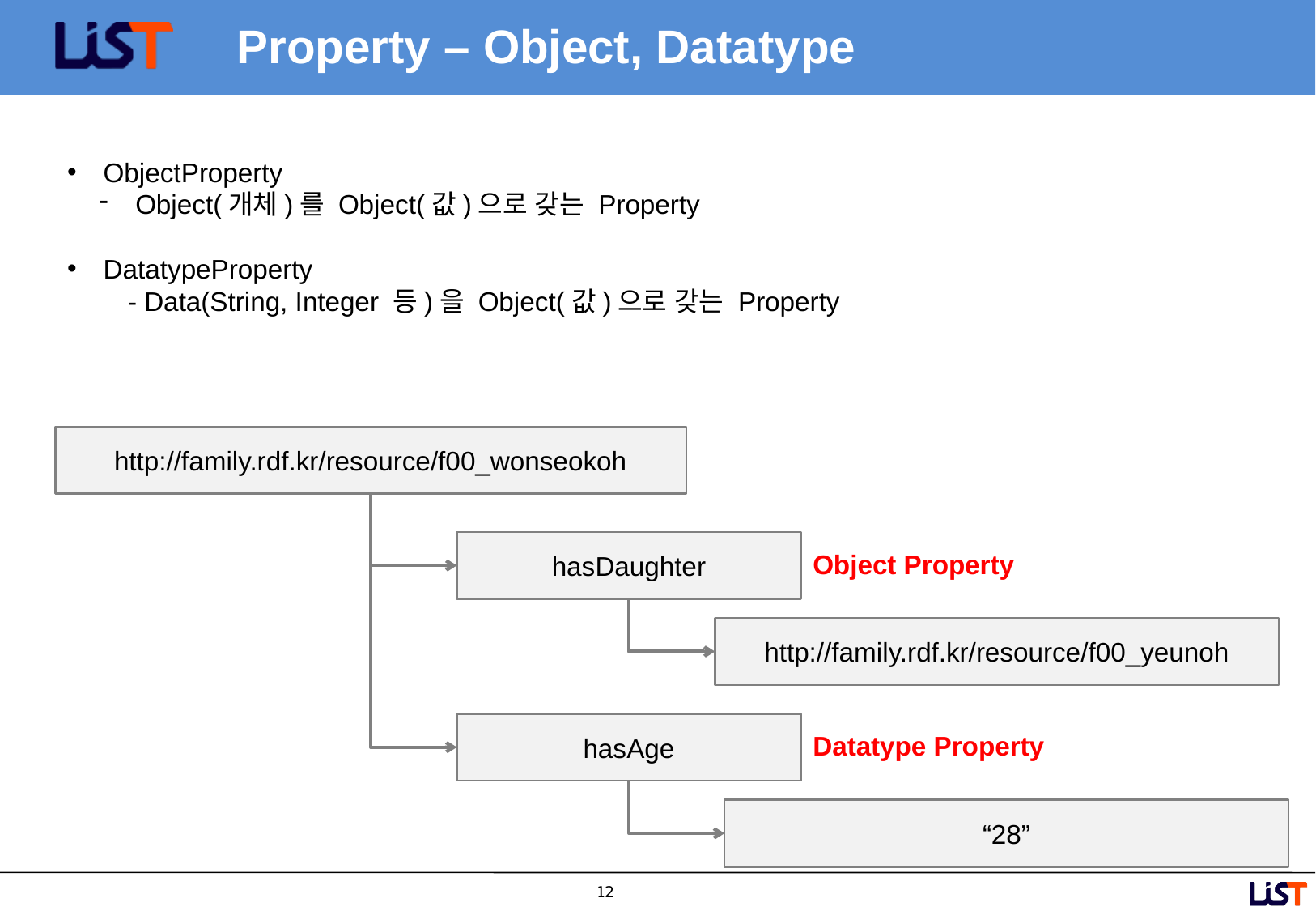

# Property – Object, Datatype
 ObjectProperty
 Object(개체)를 Object(값)으로 갖는 Property

 DatatypeProperty
- Data(String, Integer 등)을 Object(값)으로 갖는 Property
http://family.rdf.kr/resource/f00_wonseokoh
hasDaughter
Object Property
http://family.rdf.kr/resource/f00_yeunoh
hasAge
Datatype Property
“28”